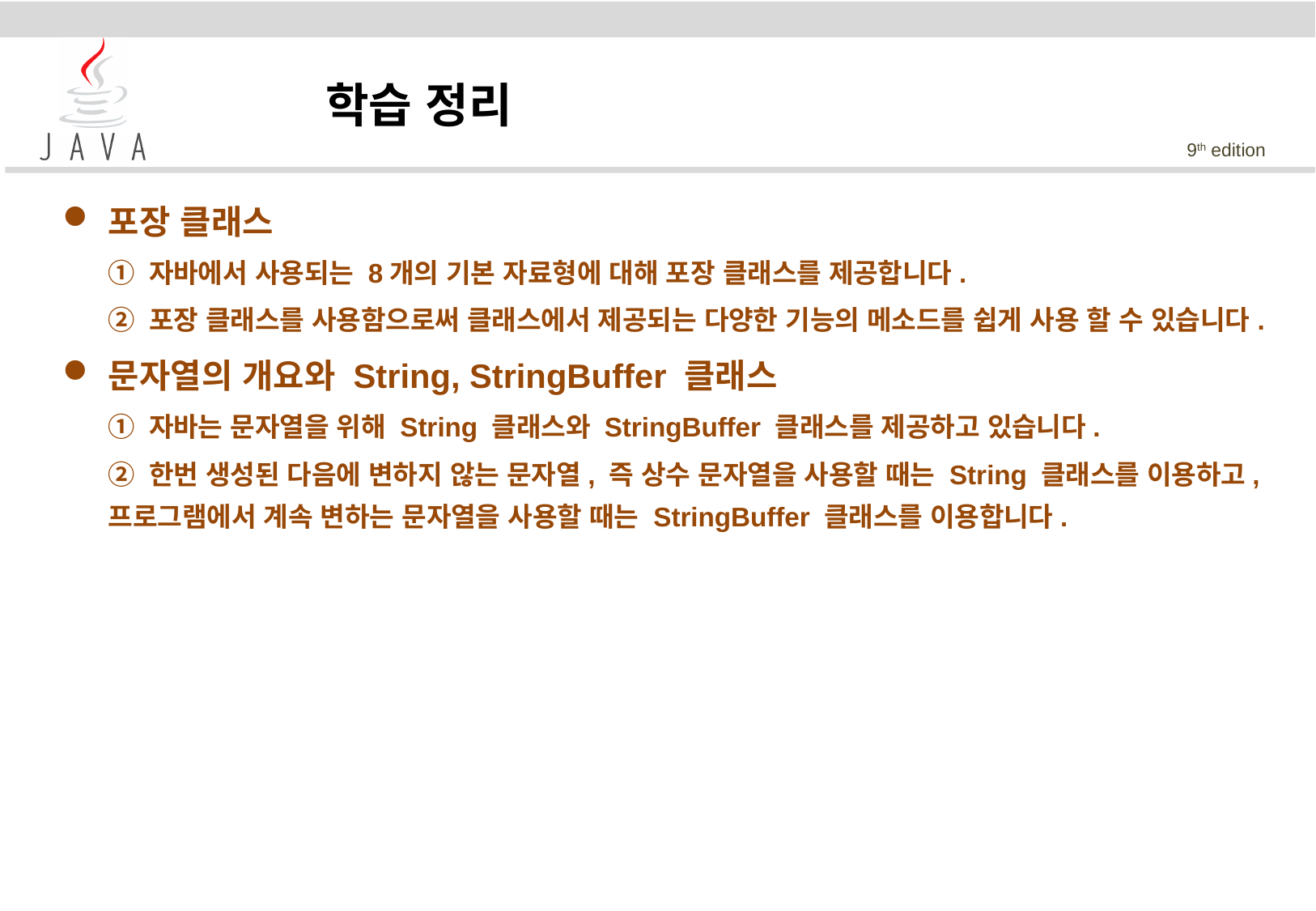

학습 정리
포장 클래스
	① 자바에서 사용되는 8개의 기본 자료형에 대해 포장 클래스를 제공합니다.
	② 포장 클래스를 사용함으로써 클래스에서 제공되는 다양한 기능의 메소드를 쉽게 사용 할 수 있습니다.
문자열의 개요와 String, StringBuffer 클래스
	① 자바는 문자열을 위해 String 클래스와 StringBuffer 클래스를 제공하고 있습니다.
	② 한번 생성된 다음에 변하지 않는 문자열, 즉 상수 문자열을 사용할 때는 String 클래스를 이용하고, 프로그램에서 계속 변하는 문자열을 사용할 때는 StringBuffer 클래스를 이용합니다.